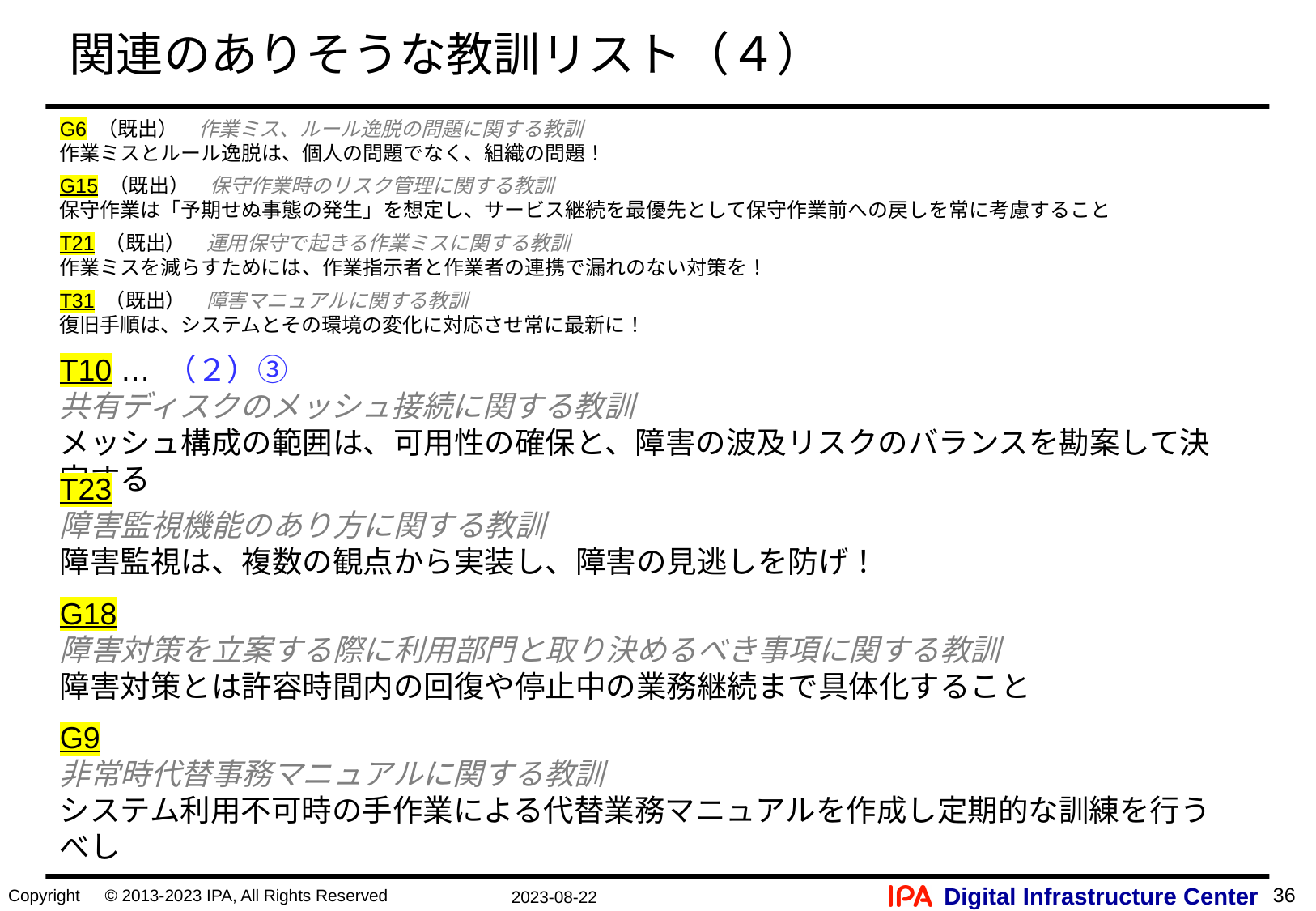

# 関連のありそうな教訓リスト（４）
G6 （既出）　作業ミス、ルール逸脱の問題に関する教訓
作業ミスとルール逸脱は、個人の問題でなく、組織の問題！
G15 （既出）　保守作業時のリスク管理に関する教訓
保守作業は「予期せぬ事態の発生」を想定し、サービス継続を最優先として保守作業前への戻しを常に考慮すること
T21 （既出）　運用保守で起きる作業ミスに関する教訓
作業ミスを減らすためには、作業指示者と作業者の連携で漏れのない対策を！
T31 （既出）　障害マニュアルに関する教訓
復旧手順は、システムとその環境の変化に対応させ常に最新に！
T10 … （２）③
共有ディスクのメッシュ接続に関する教訓
メッシュ構成の範囲は、可用性の確保と、障害の波及リスクのバランスを勘案して決定する
T23
障害監視機能のあり方に関する教訓
障害監視は、複数の観点から実装し、障害の見逃しを防げ！
G18
障害対策を立案する際に利用部門と取り決めるべき事項に関する教訓
障害対策とは許容時間内の回復や停止中の業務継続まで具体化すること
G9
非常時代替事務マニュアルに関する教訓
システム利用不可時の手作業による代替業務マニュアルを作成し定期的な訓練を行うべし